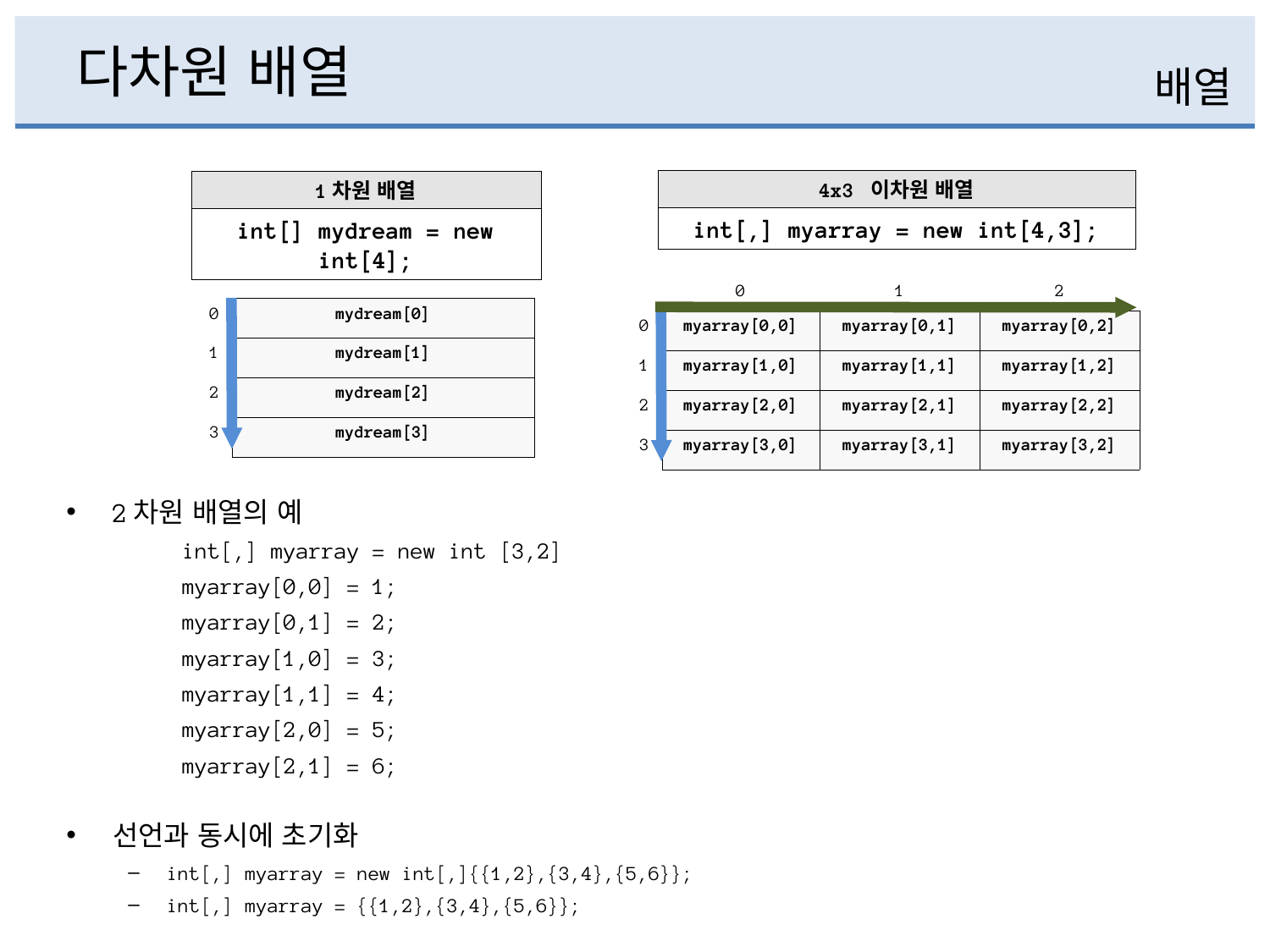

# 다차원 배열
배열
4x3 이차원 배열
1차원 배열
int[,] myarray = new int[4,3];
int[] mydream = new int[4];
|  |  |  |
| --- | --- | --- |
| 0 | mydream[0] |  |
| 1 | mydream[1] |  |
| 2 | mydream[2] |  |
| 3 | mydream[3] |  |
|  | 0 | 1 | 2 |
| --- | --- | --- | --- |
| 0 | myarray[0,0] | myarray[0,1] | myarray[0,2] |
| 1 | myarray[1,0] | myarray[1,1] | myarray[1,2] |
| 2 | myarray[2,0] | myarray[2,1] | myarray[2,2] |
| 3 | myarray[3,0] | myarray[3,1] | myarray[3,2] |

2차원 배열의 예
int[,] myarray = new int [3,2]
myarray[0,0] = 1;
myarray[0,1] = 2;
myarray[1,0] = 3;
myarray[1,1] = 4;
myarray[2,0] = 5;
myarray[2,1] = 6;

선언과 동시에 초기화
int[,] myarray = new int[,]{{1,2},{3,4},{5,6}};
int[,] myarray = {{1,2},{3,4},{5,6}};